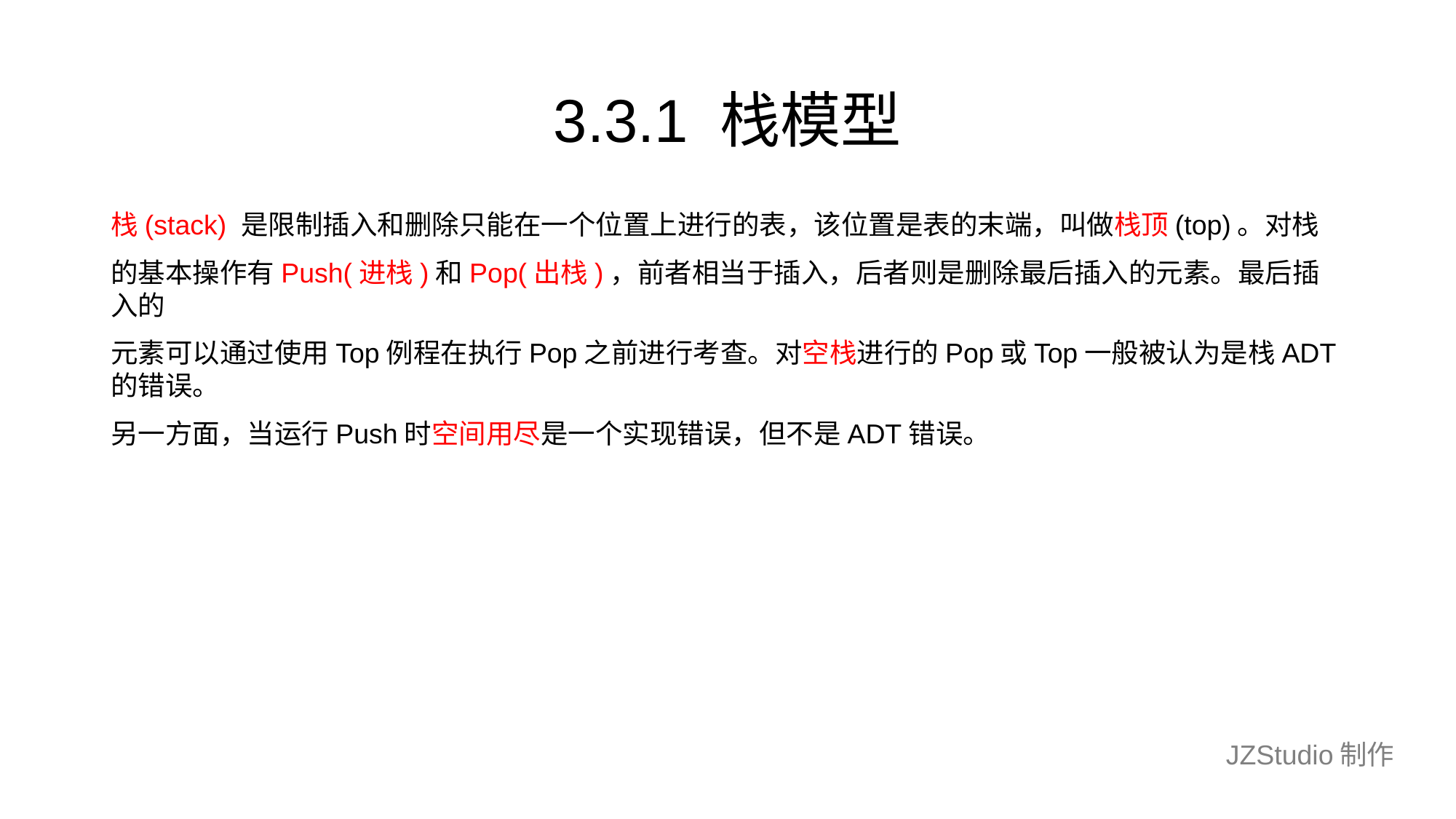

# 3.3.1 栈模型
栈(stack) 是限制插入和删除只能在一个位置上进行的表，该位置是表的末端，叫做栈顶(top)。对栈
的基本操作有Push(进栈)和Pop(出栈)，前者相当于插入，后者则是删除最后插入的元素。最后插入的
元素可以通过使用Top例程在执行Pop之前进行考查。对空栈进行的Pop或Top一般被认为是栈ADT的错误。
另一方面，当运行Push时空间用尽是一个实现错误，但不是ADT错误。